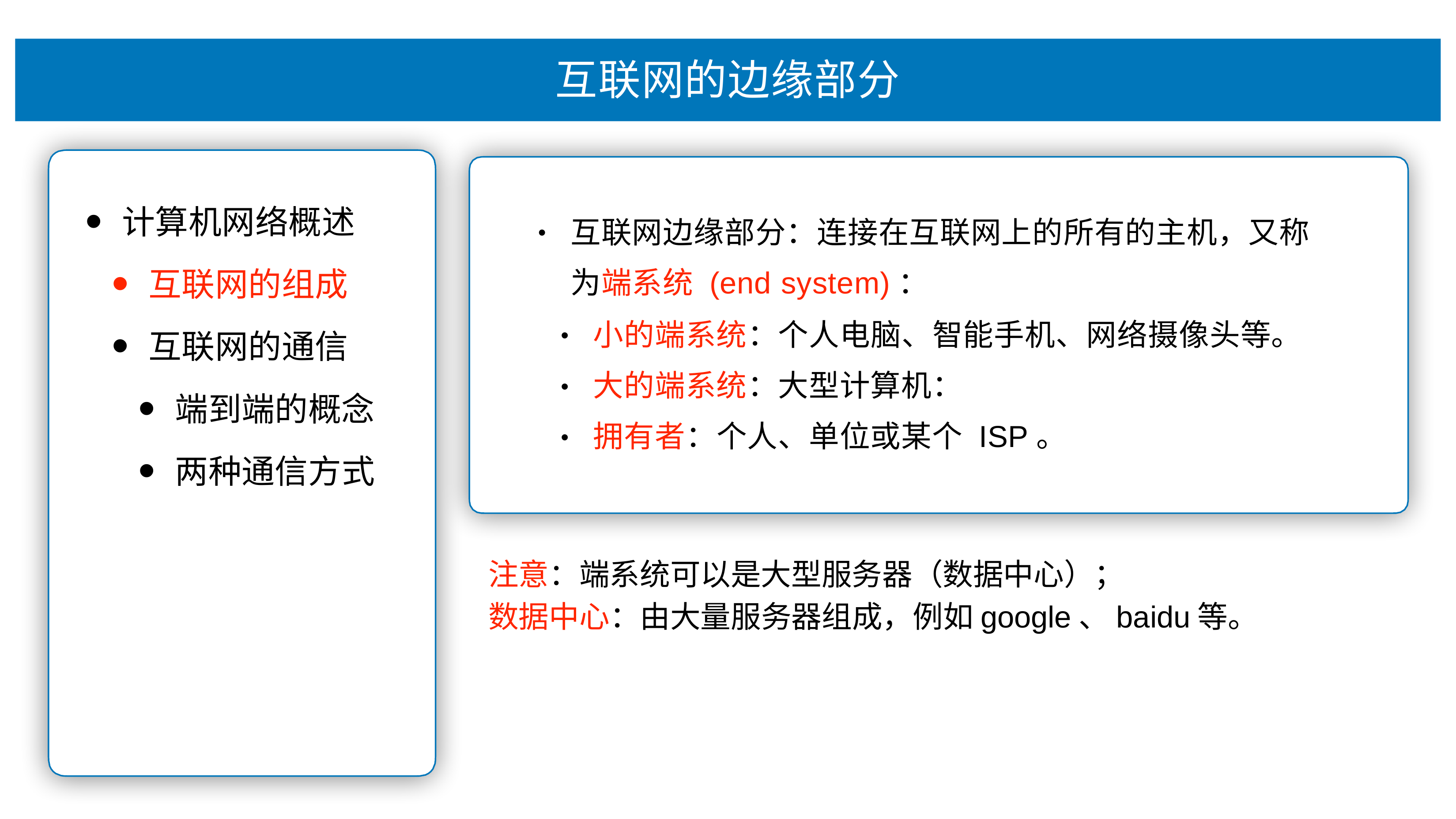

# 互联⽹的边缘部分

计算机⽹络概述
互联⽹的组成
互联⽹的通信
端到端的概念
两种通信⽅式
互联⽹边缘部分：连接在互联⽹上的所有的主机，⼜称 为端系统 (end system)：
⼩的端系统：个⼈电脑、智能⼿机、⽹络摄像头等。
⼤的端系统：⼤型计算机：
拥有者：个⼈、单位或某个 ISP。
•
•
•
•
注意：端系统可以是⼤型服务器（数据中⼼）；
数据中⼼：由⼤量服务器组成，例如google、baidu等。